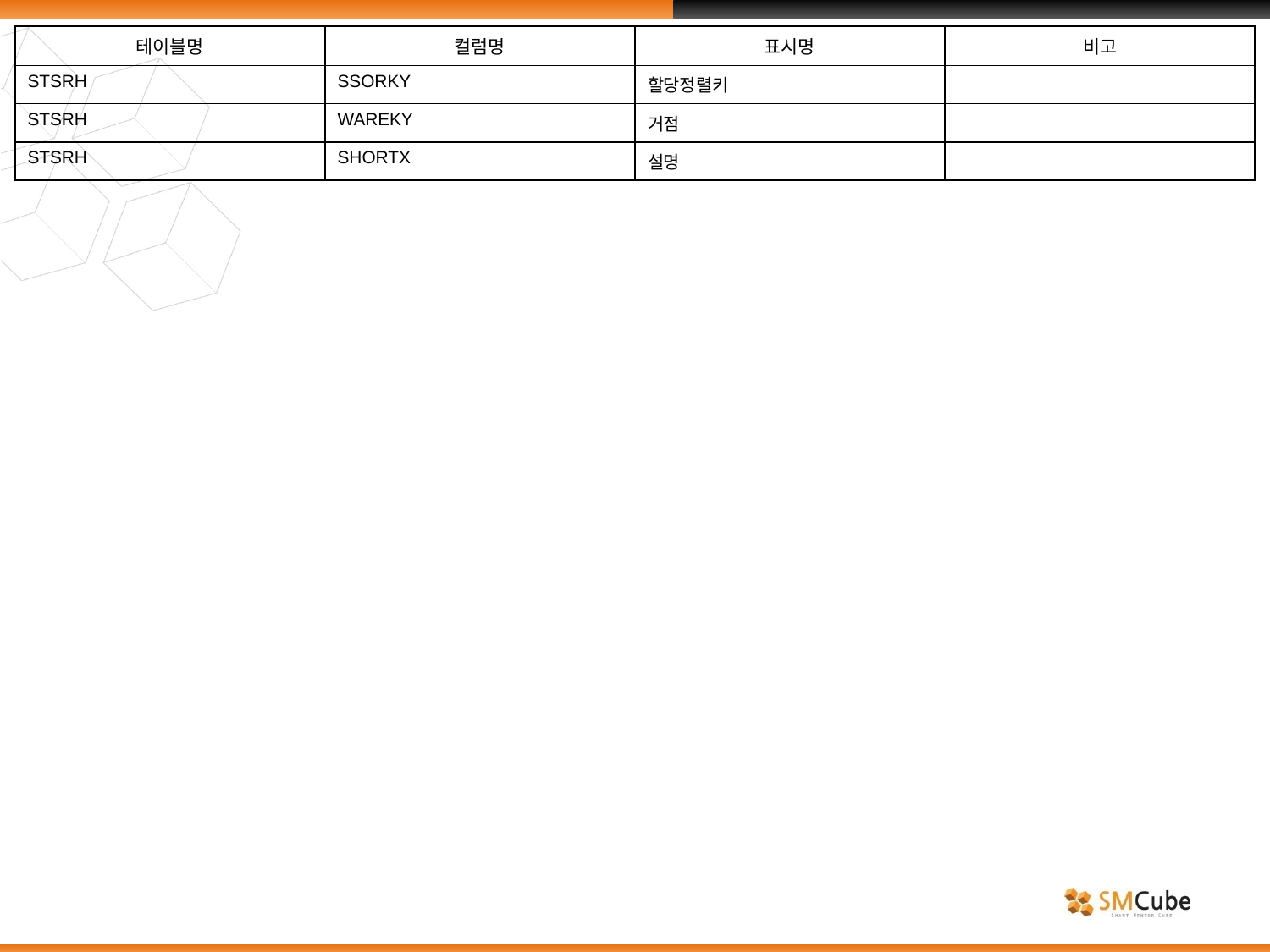

| 테이블명 | 컬럼명 | 표시명 | 비고 |
| --- | --- | --- | --- |
| STSRH | SSORKY | 할당정렬키 |  |
| STSRH | WAREKY | 거점 |  |
| STSRH | SHORTX | 설명 |  |